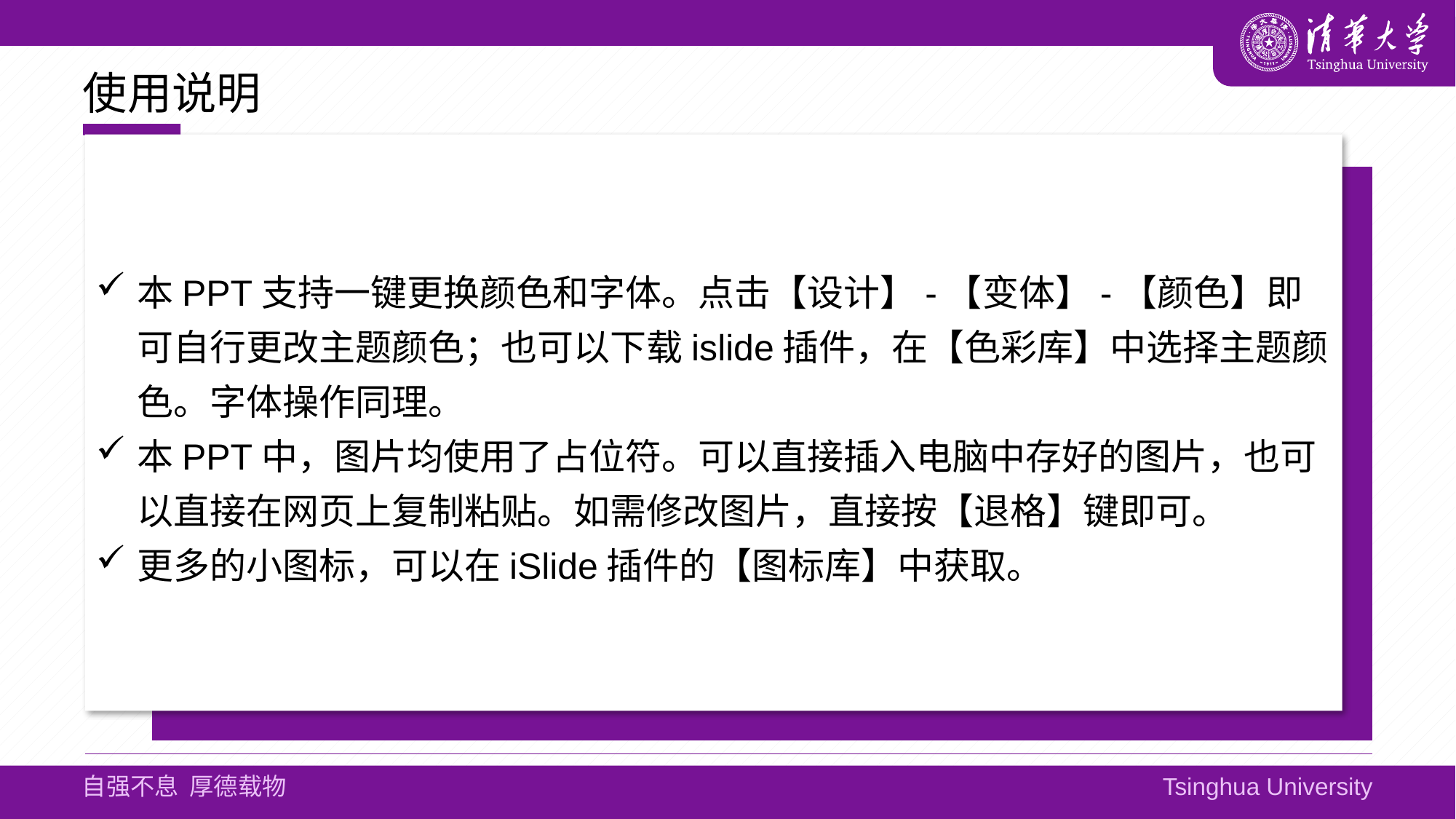

# 使用说明
本PPT支持一键更换颜色和字体。点击【设计】-【变体】-【颜色】即可自行更改主题颜色；也可以下载islide插件，在【色彩库】中选择主题颜色。字体操作同理。
本PPT中，图片均使用了占位符。可以直接插入电脑中存好的图片，也可以直接在网页上复制粘贴。如需修改图片，直接按【退格】键即可。
更多的小图标，可以在iSlide插件的【图标库】中获取。